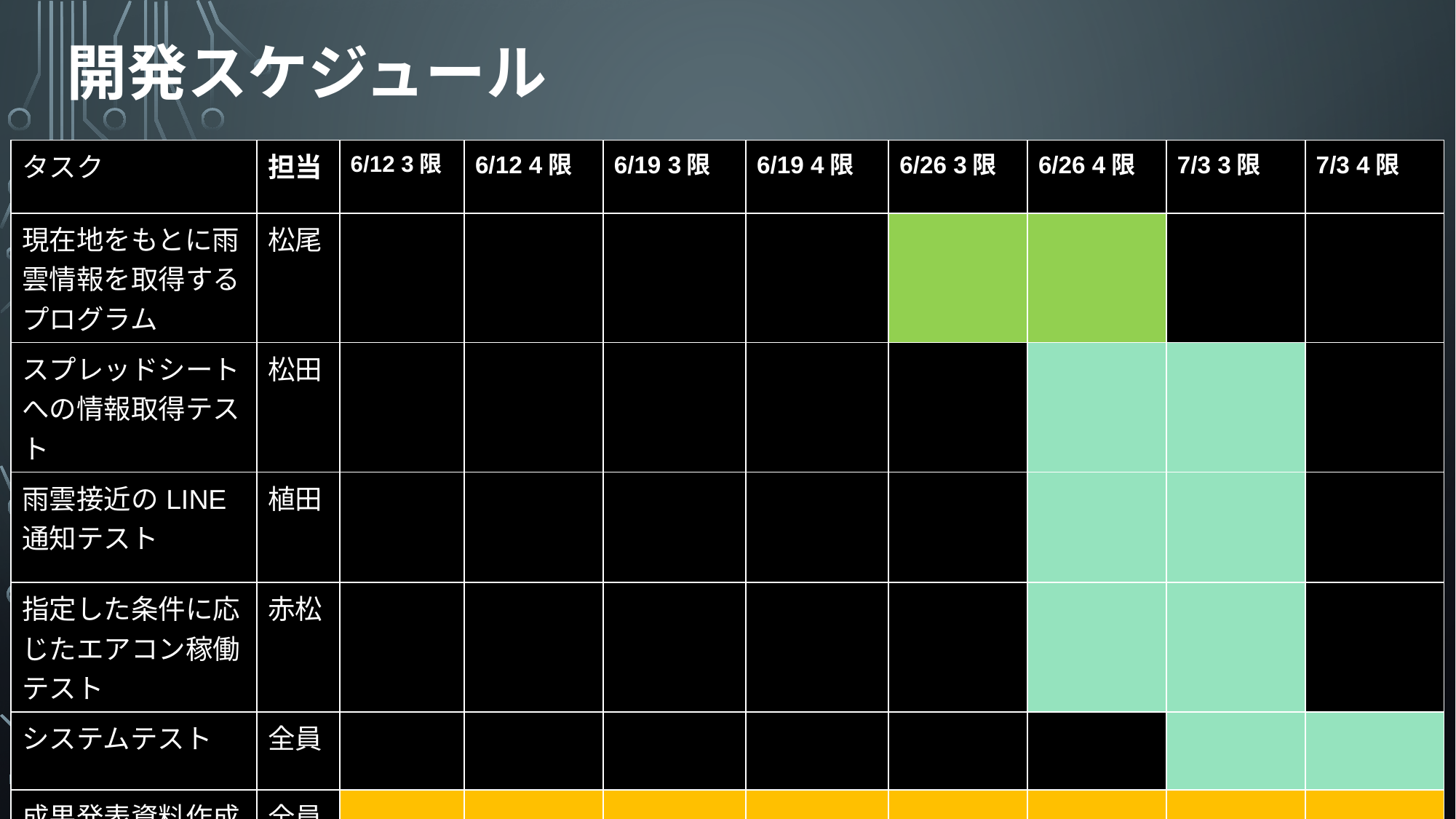

開発スケジュール
| タスク | 担当 | 6/12 3限 | 6/12 4限 | 6/19 3限 | 6/19 4限 | 6/26 3限 | 6/26 4限 | 7/3 3限 | 7/3 4限 |
| --- | --- | --- | --- | --- | --- | --- | --- | --- | --- |
| 現在地をもとに雨雲情報を取得するプログラム | 松尾 |  |  |  |  |  |  |  |  |
| スプレッドシートへの情報取得テスト | 松田 |  |  |  |  |  |  |  |  |
| 雨雲接近のLINE通知テスト | 植田 |  |  |  |  |  |  |  |  |
| 指定した条件に応じたエアコン稼働テスト | 赤松 |  |  |  |  |  |  |  |  |
| システムテスト | 全員 |  |  |  |  |  |  |  |  |
| 成果発表資料作成 | 全員 |  |  |  |  |  |  |  |  |